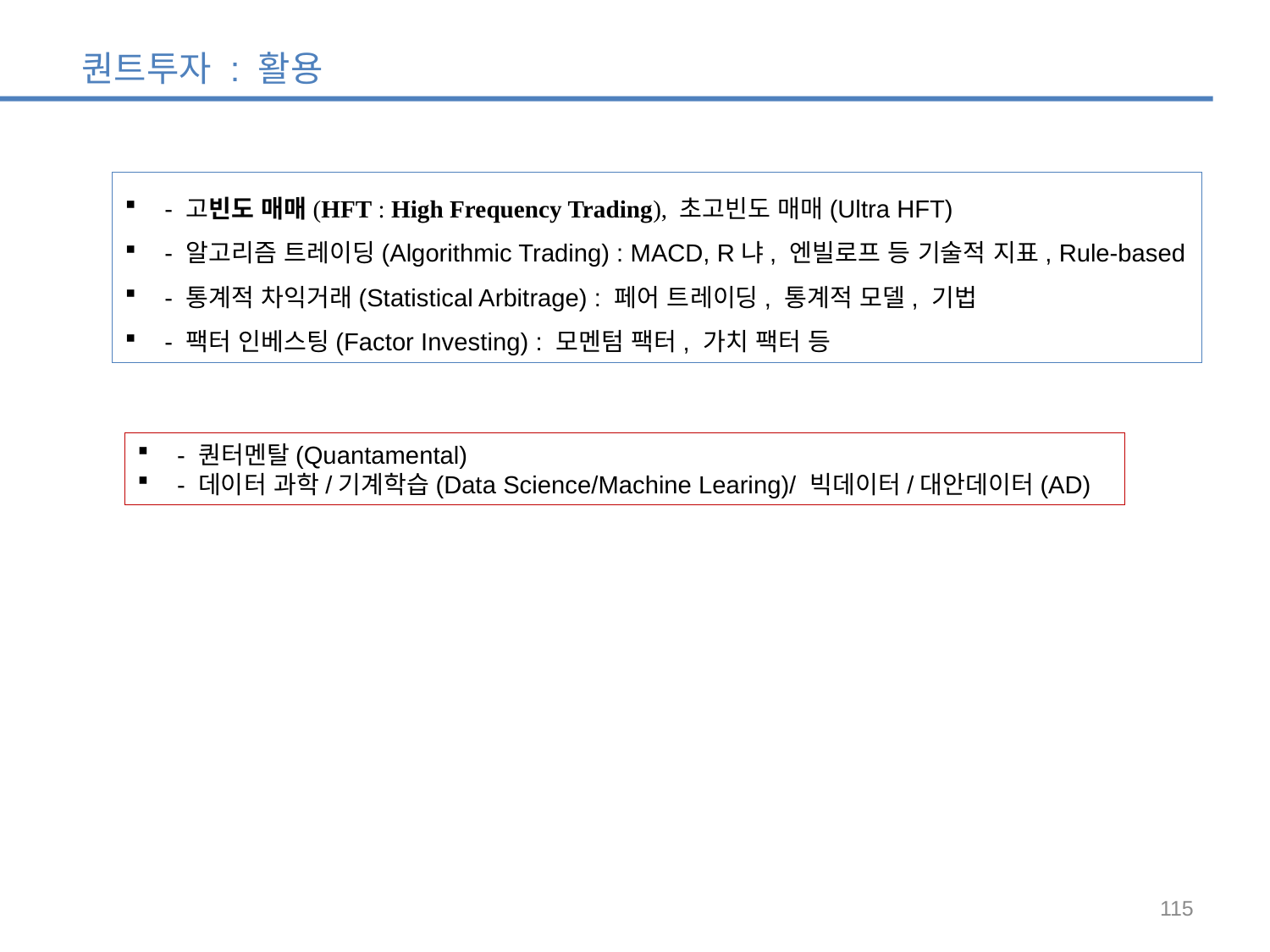

퀀트투자 : 활용

- 고빈도 매매(HFT : High Frequency Trading), 초고빈도 매매(Ultra HFT)
- 알고리즘 트레이딩(Algorithmic Trading) : MACD, R냐, 엔빌로프 등 기술적 지표, Rule-based
- 통계적 차익거래(Statistical Arbitrage) : 페어 트레이딩, 통계적 모델, 기법
- 팩터 인베스팅(Factor Investing) : 모멘텀 팩터, 가치 팩터 등
- 퀀터멘탈(Quantamental)
- 데이터 과학/기계학습(Data Science/Machine Learing)/ 빅데이터/대안데이터(AD)
115